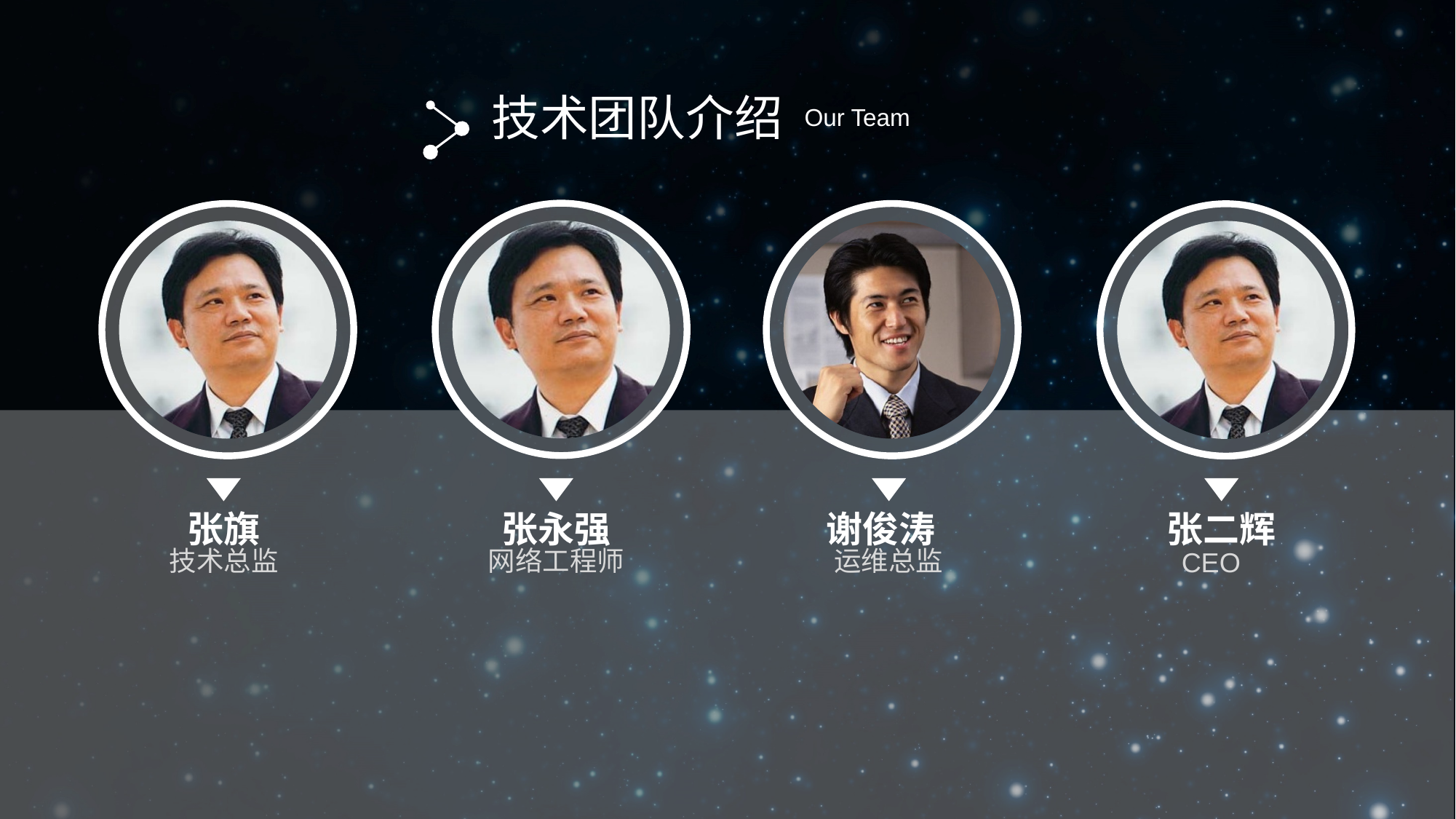

技术团队介绍
Our Team

张旗
张永强
谢俊涛
张二辉
技术总监
网络工程师
运维总监
CEO